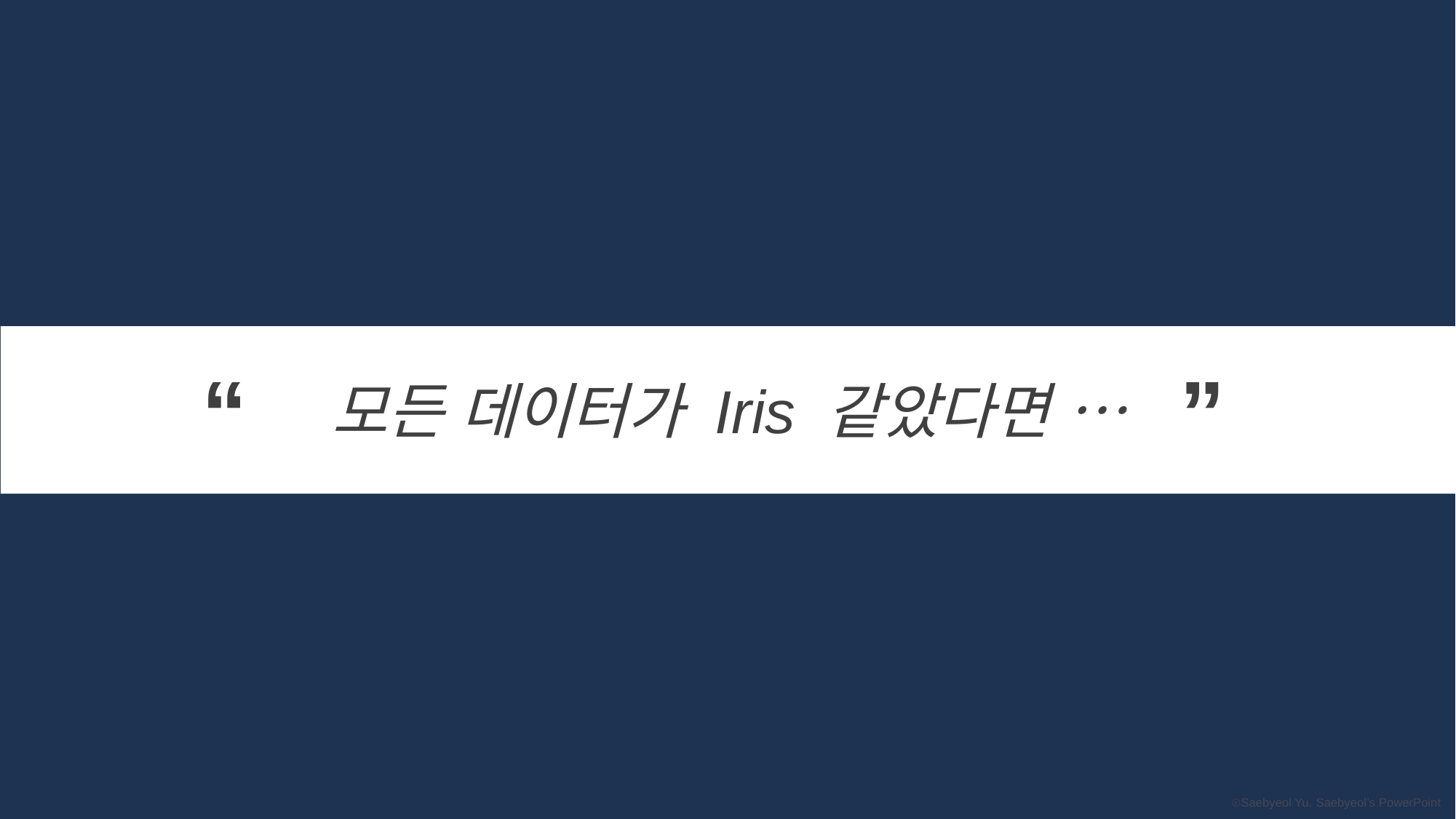

“                                     ”
모든 데이터가 Iris 같았다면 …